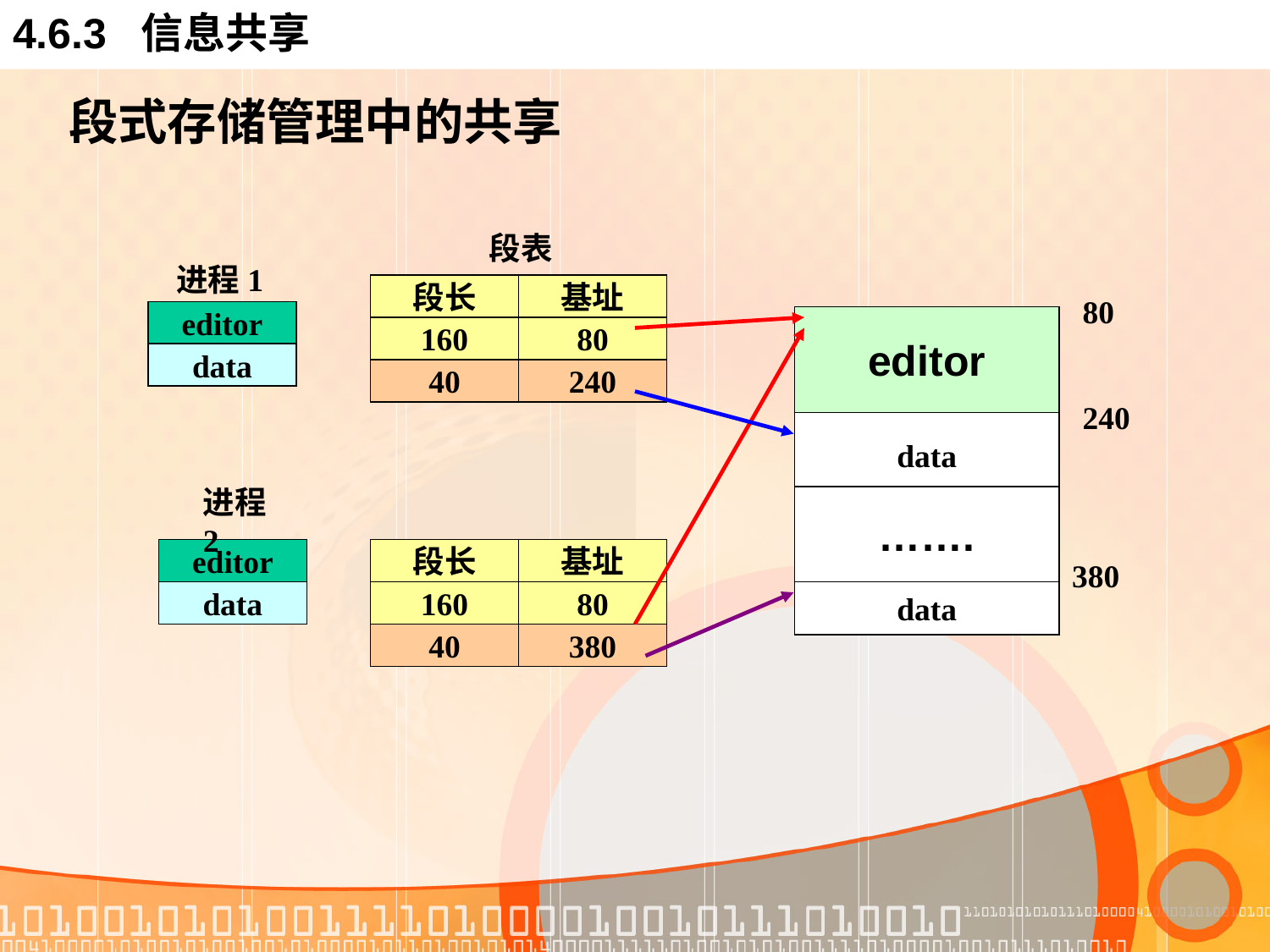

# 4.6.3  信息共享
段式存储管理中的共享
段表
段长
基址
160
80
40
240
进程1
editor
data
80
editor
240
data
…….
380
data

进程2
editor
data
段长
基址
160
80
40
380